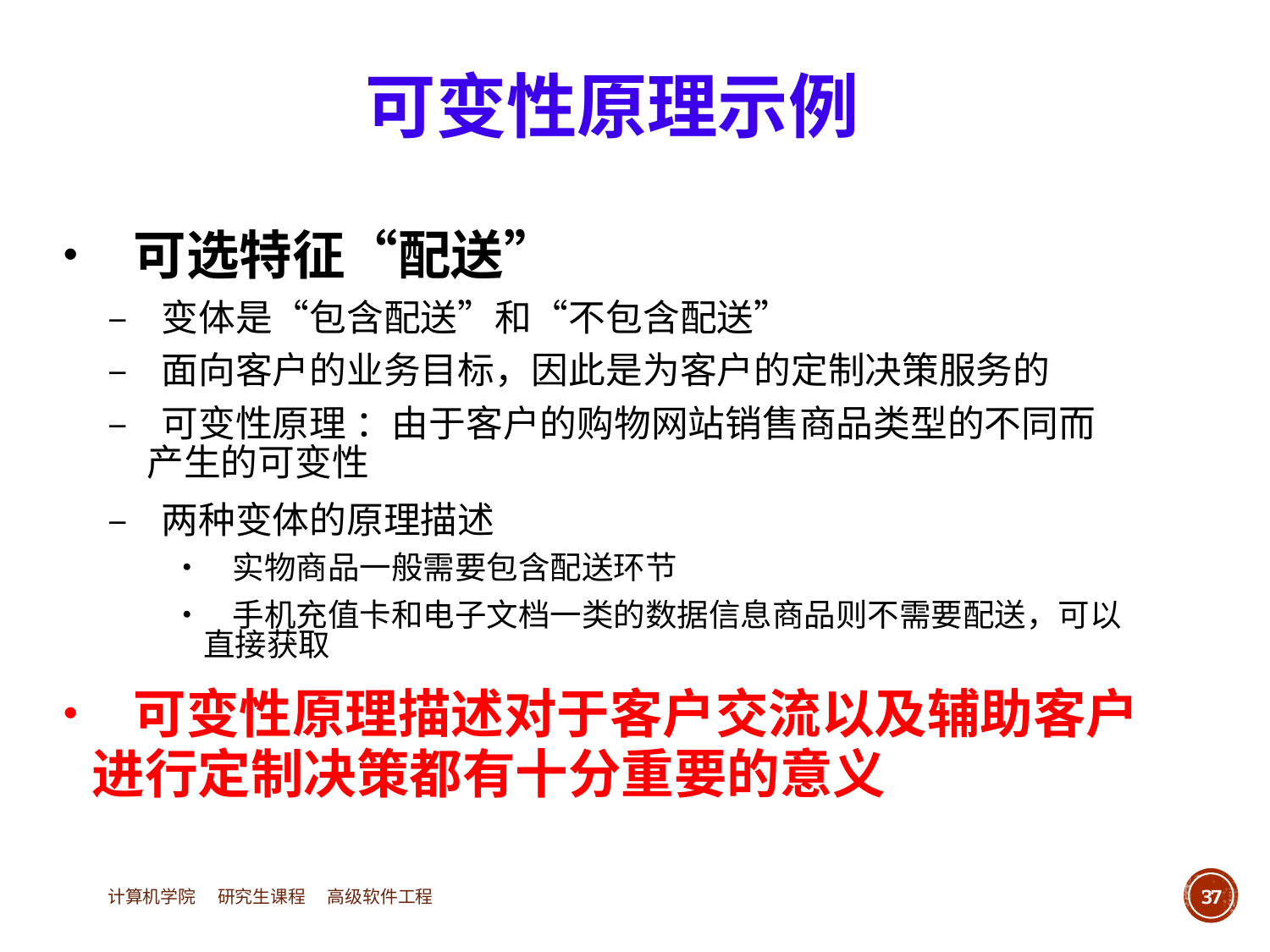

可变性原理示例

•  可选特征“配送”
		–   变体是“包含配送”和“不包含配送”
		–   面向客户的业务目标，因此是为客户的定制决策服务的
		–   可变性原理 ：由于客户的购物网站销售商品类型的不同而
			产生的可变性
		–   两种变体的原理描述
				•   实物商品一般需要包含配送环节
				•   手机充值卡和电子文档一类的数据信息商品则不需要配送，可以
					直接获取
•  可变性原理描述对于客户交流以及辅助客户
	进行定制决策都有十分重要的意义
计算机学院    研究生课程    高级软件工程
37